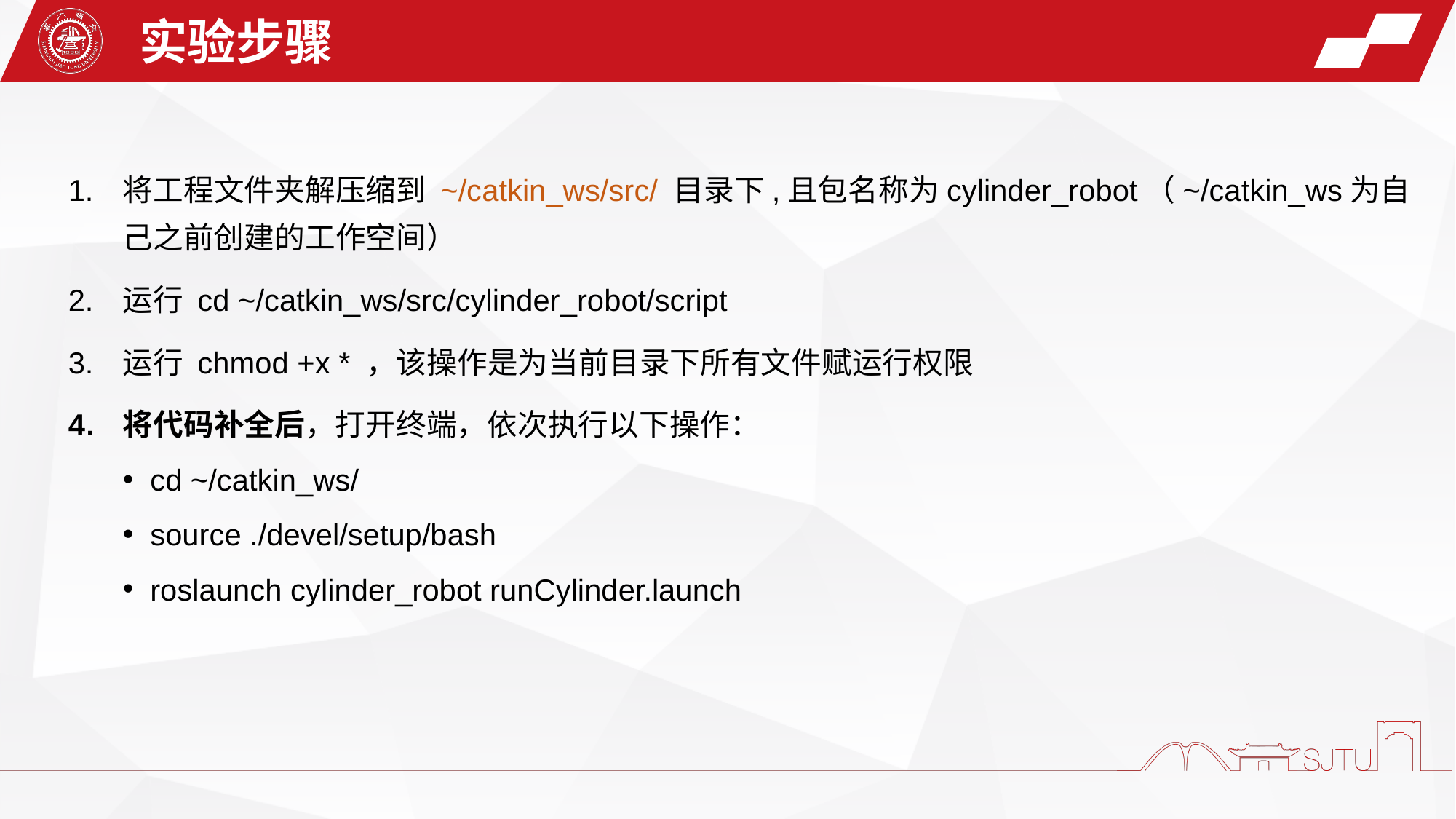

实验步骤
将工程文件夹解压缩到 ~/catkin_ws/src/ 目录下,且包名称为cylinder_robot（~/catkin_ws为自己之前创建的工作空间）
运行 cd ~/catkin_ws/src/cylinder_robot/script
运行 chmod +x * ，该操作是为当前目录下所有文件赋运行权限
将代码补全后，打开终端，依次执行以下操作：
cd ~/catkin_ws/
source ./devel/setup/bash
roslaunch cylinder_robot runCylinder.launch